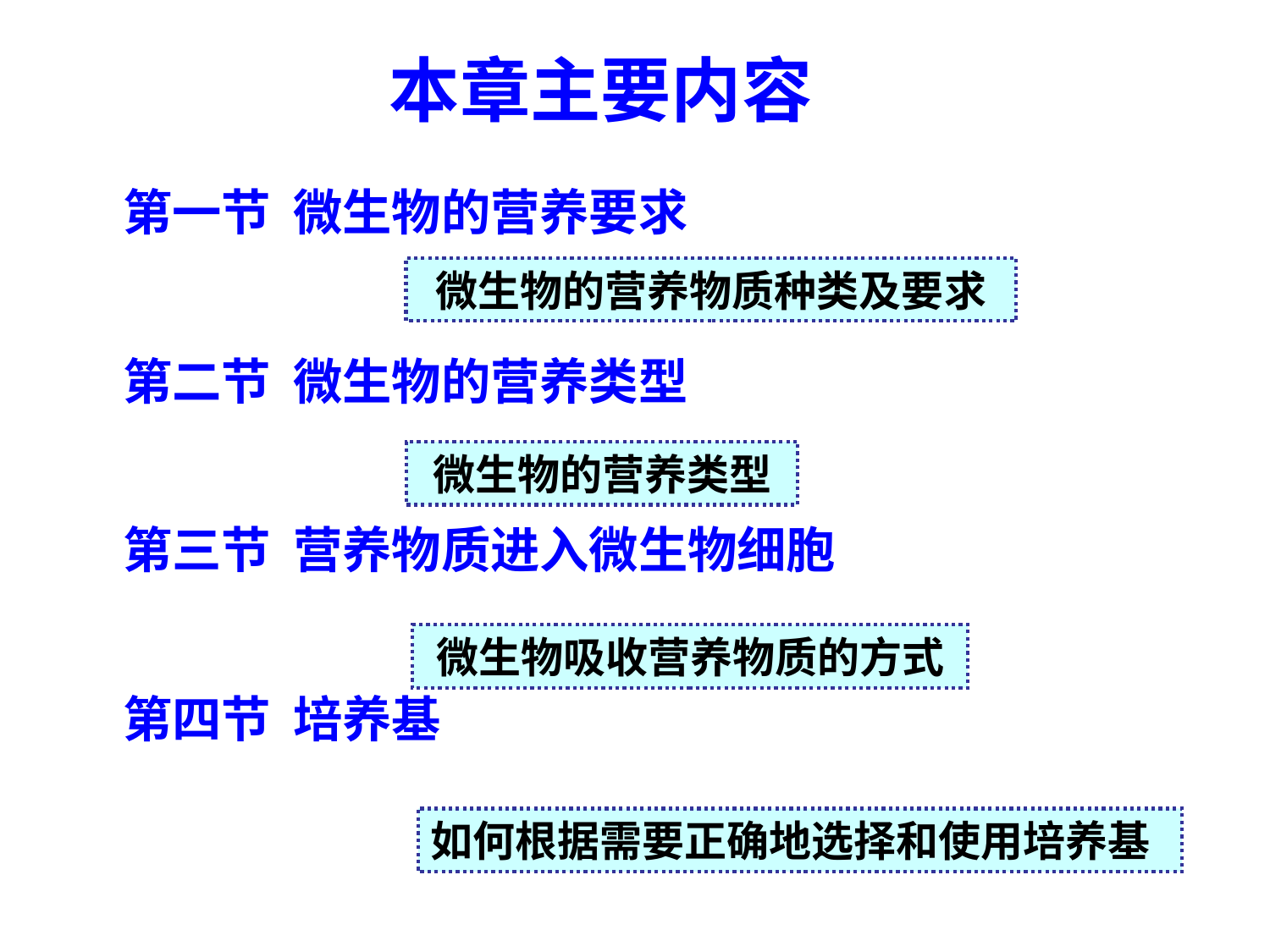

本章主要内容
第一节  微生物的营养要求

第二节  微生物的营养类型

第三节  营养物质进入微生物细胞

第四节  培养基
微生物的营养物质种类及要求
微生物的营养类型
微生物吸收营养物质的方式
如何根据需要正确地选择和使用培养基